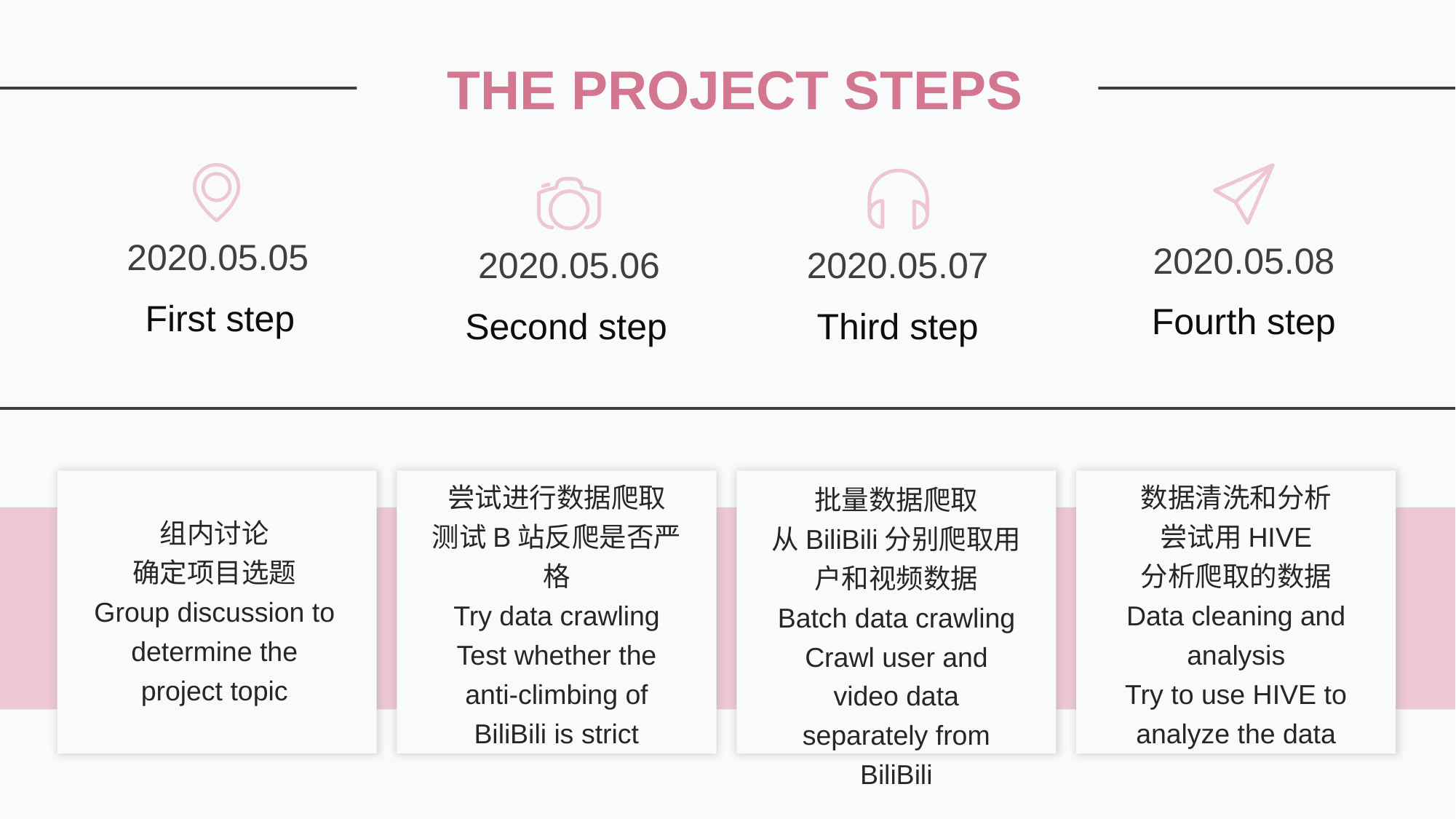

THE PROJECT STEPS

2020.05.05
First step

2020.05.08
Fourth step

2020.05.07
Third step

2020.05.06
Second step
尝试进行数据爬取
测试B站反爬是否严格
Try data crawling
Test whether the anti-climbing of BiliBili is strict
数据清洗和分析
尝试用HIVE
分析爬取的数据
Data cleaning and analysis
Try to use HIVE to analyze the data

批量数据爬取
从BiliBili分别爬取用户和视频数据
Batch data crawling
Crawl user and video data separately from BiliBili

组内讨论
确定项目选题
Group discussion to determine the project topic